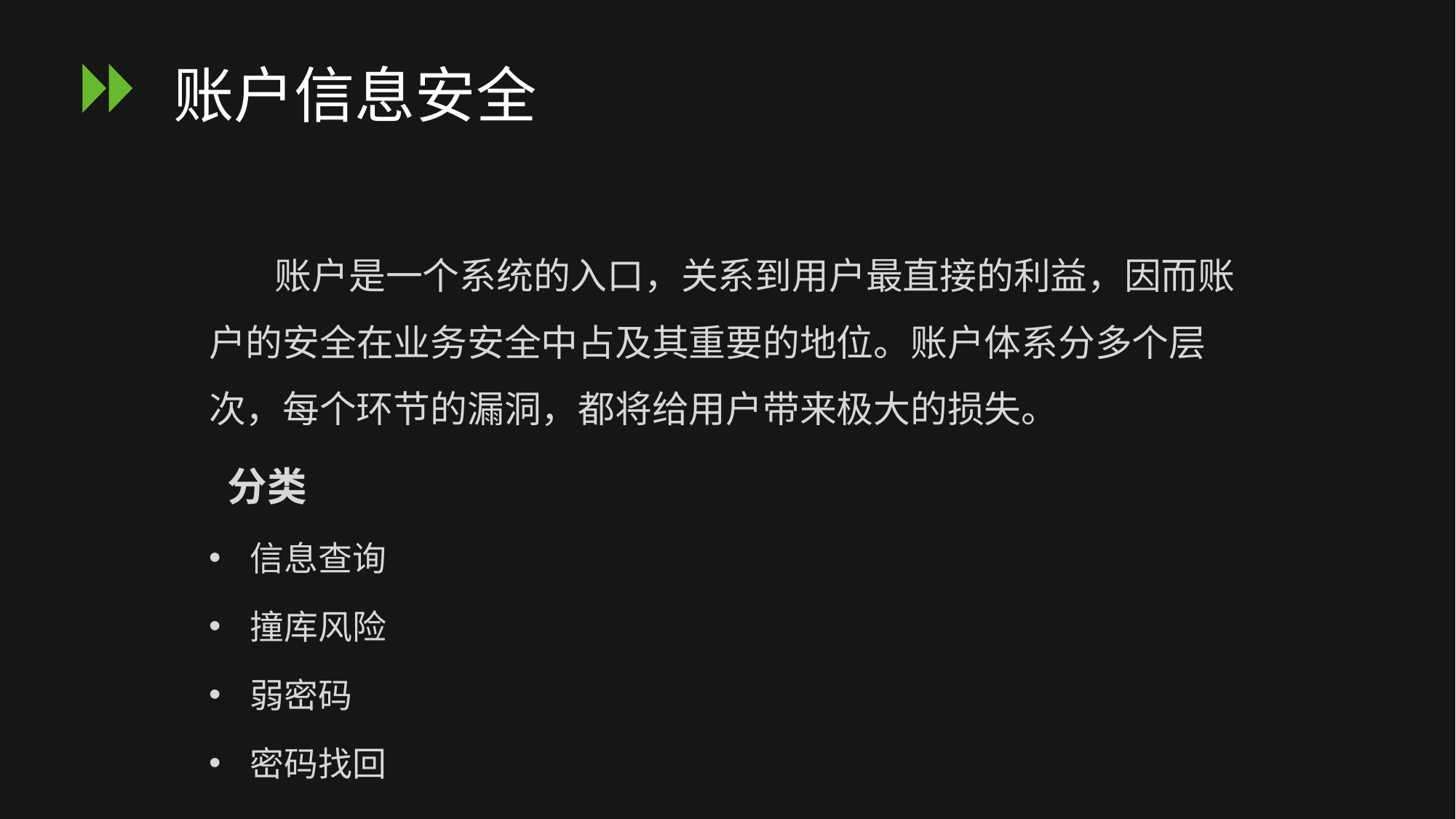

# 账户信息安全
       账户是一个系统的入口，关系到用户最直接的利益，因而账户的安全在业务安全中占及其重要的地位。账户体系分多个层次，每个环节的漏洞，都将给用户带来极大的损失。
 分类
信息查询
撞库风险
弱密码
密码找回